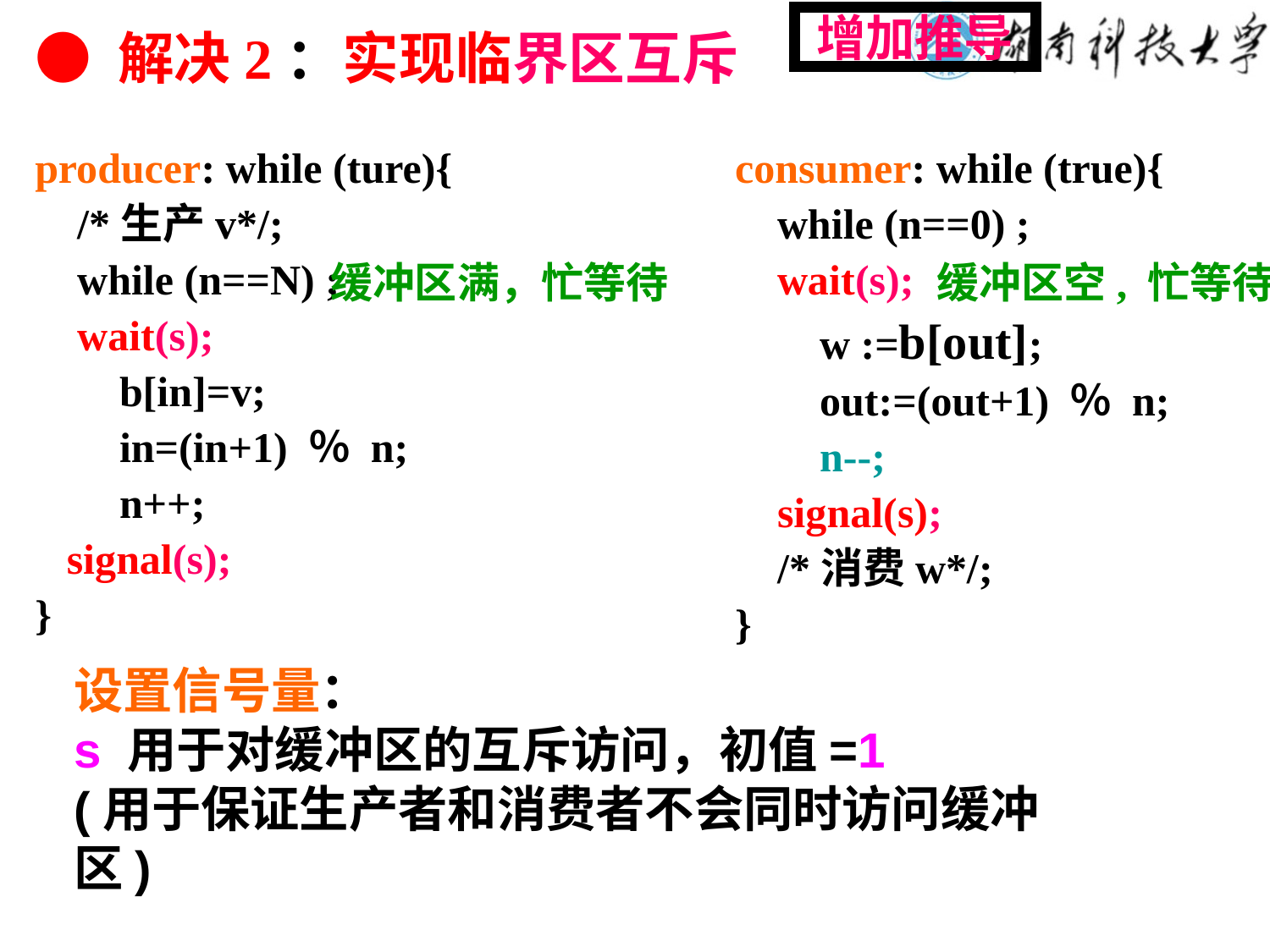

增加推导
● 解决2：实现临界区互斥
producer: while (ture){
    /*生产v*/;
    while (n==N) ;
    wait(s);
        b[in]=v;
        in=(in+1) ％ n;
        n++;
   signal(s);
}
consumer: while (true){
    while (n==0) ;
    wait(s);
        w :=b[out];
        out:=(out+1) ％ n;
        n--;
    signal(s);
    /*消费w*/;
}
缓冲区满，忙等待
缓冲区空, 忙等待
设置信号量：
s 用于对缓冲区的互斥访问，初值=1
(用于保证生产者和消费者不会同时访问缓冲区)